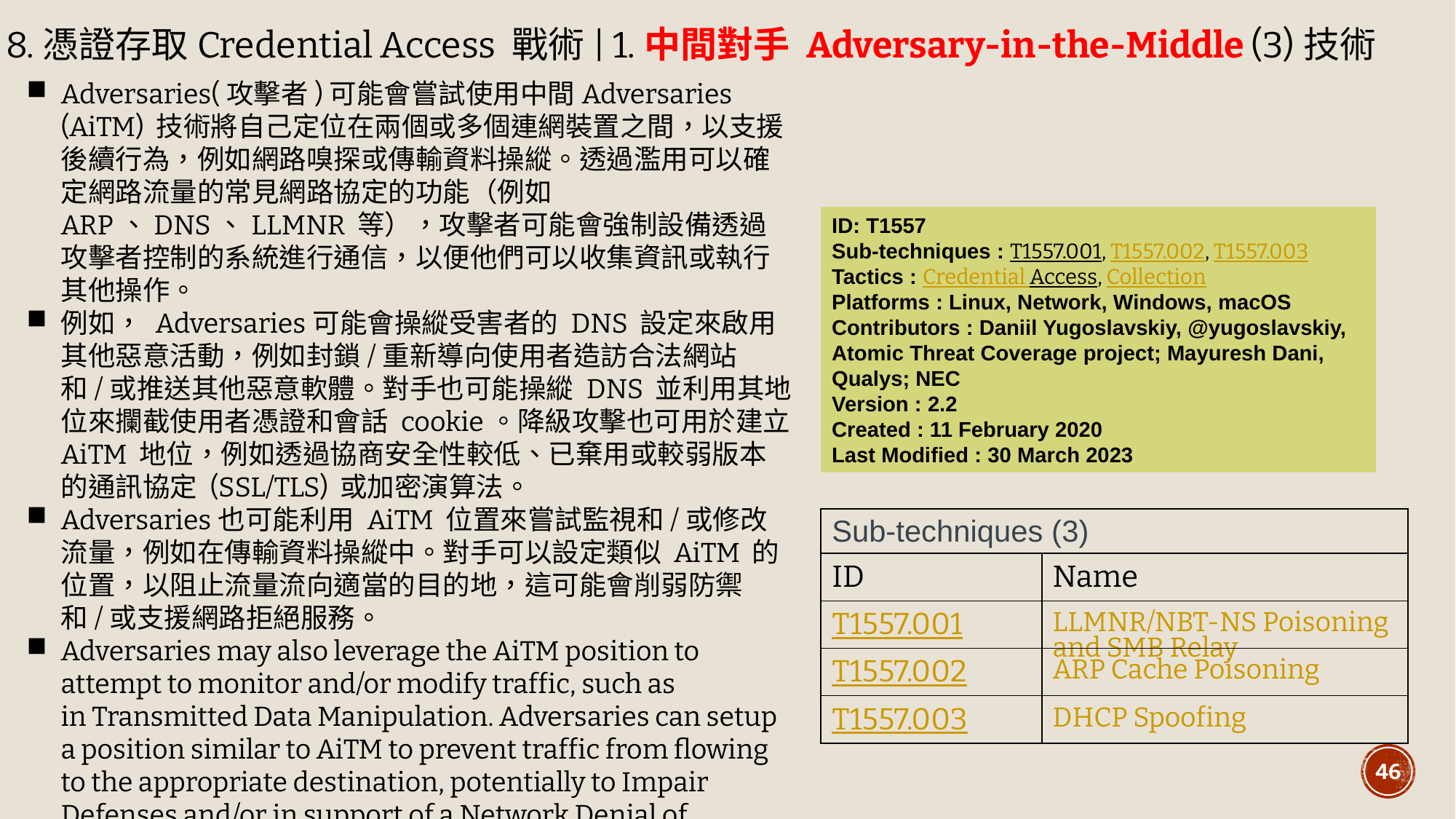

8.憑證存取Credential Access 戰術| 1.中間對手 Adversary-in-the-Middle (3)技術
Adversaries(攻擊者)可能會嘗試使用中間Adversaries (AiTM) 技術將自己定位在兩個或多個連網裝置之間，以支援後續行為，例如網路嗅探或傳輸資料操縱。透過濫用可以確定網路流量的常見網路協定的功能（例如 ARP、DNS、LLMNR 等），攻擊者可能會強制設備透過攻擊者控制的系統進行通信，以便他們可以收集資訊或執行其他操作。
例如， Adversaries可能會操縱受害者的 DNS 設定來啟用其他惡意活動，例如封鎖/重新導向使用者造訪合法網站和/或推送其他惡意軟體。對手也可能操縱 DNS 並利用其地位來攔截使用者憑證和會話 cookie。降級攻擊也可用於建立 AiTM 地位，例如透過協商安全性較低、已棄用或較弱版本的通訊協定 (SSL/TLS) 或加密演算法。
Adversaries也可能利用 AiTM 位置來嘗試監視和/或修改流量，例如在傳輸資料操縱中。對手可以設定類似 AiTM 的位置，以阻止流量流向適當的目的地，這可能會削弱防禦和/或支援網路拒絕服務。
Adversaries may also leverage the AiTM position to attempt to monitor and/or modify traffic, such as in Transmitted Data Manipulation. Adversaries can setup a position similar to AiTM to prevent traffic from flowing to the appropriate destination, potentially to Impair Defenses and/or in support of a Network Denial of Service.
ID: T1557
Sub-techniques : T1557.001, T1557.002, T1557.003
Tactics : Credential Access, Collection
Platforms : Linux, Network, Windows, macOS
Contributors : Daniil Yugoslavskiy, @yugoslavskiy, Atomic Threat Coverage project; Mayuresh Dani, Qualys; NEC
Version : 2.2
Created : 11 February 2020
Last Modified : 30 March 2023
| Sub-techniques (3) |  |
| --- | --- |
| ID | Name |
| T1557.001 | LLMNR/NBT-NS Poisoning and SMB Relay |
| T1557.002 | ARP Cache Poisoning |
| T1557.003 | DHCP Spoofing |
46